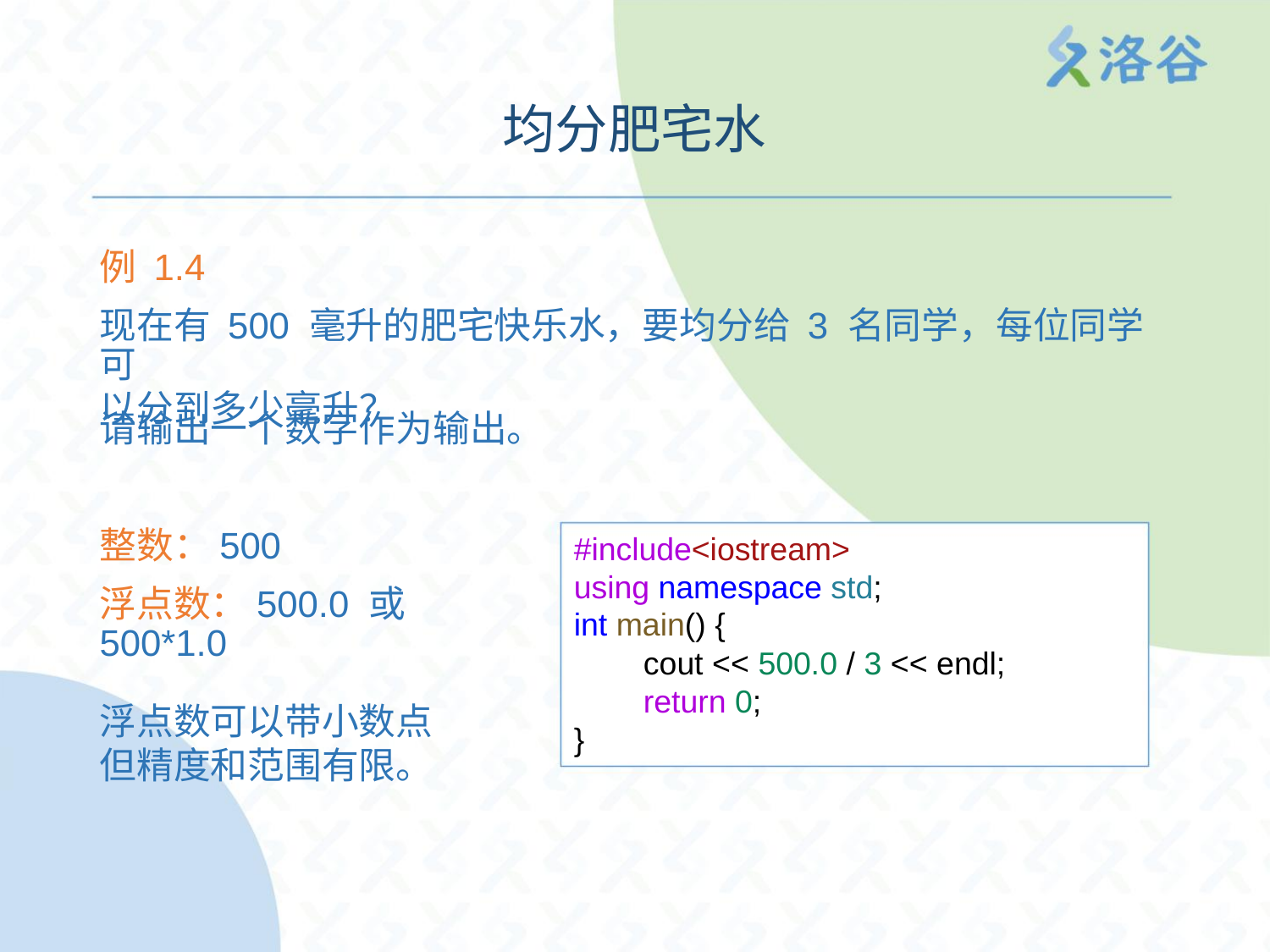

均分肥宅水
例 1.4
现在有 500 毫升的肥宅快乐水，要均分给 3 名同学，每位同学可
以分到多少毫升？
请输出一个数字作为输出。
整数：500
#include<iostream>
using namespace std;
int main() {
浮点数：500.0 或 500*1.0
cout << 500.0 / 3 << endl;
return 0;
浮点数可以带小数点
但精度和范围有限。
}